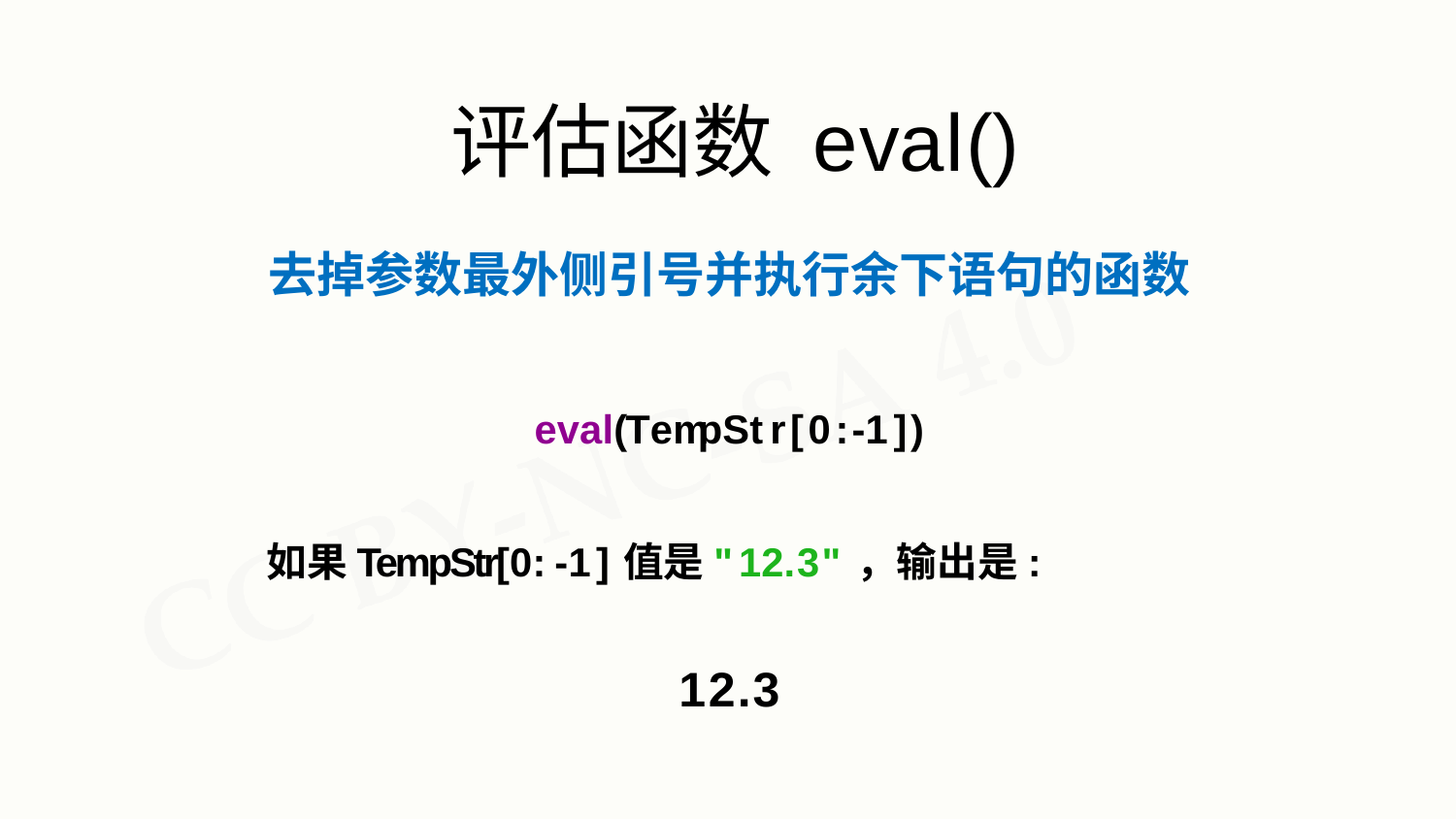

# 评估函数 eval()
去掉参数最外侧引号并执行余下语句的函数

eval(TempStr[0:-1])

如果TempStr[0:-1]值是"12.3"，输出是:

12.3